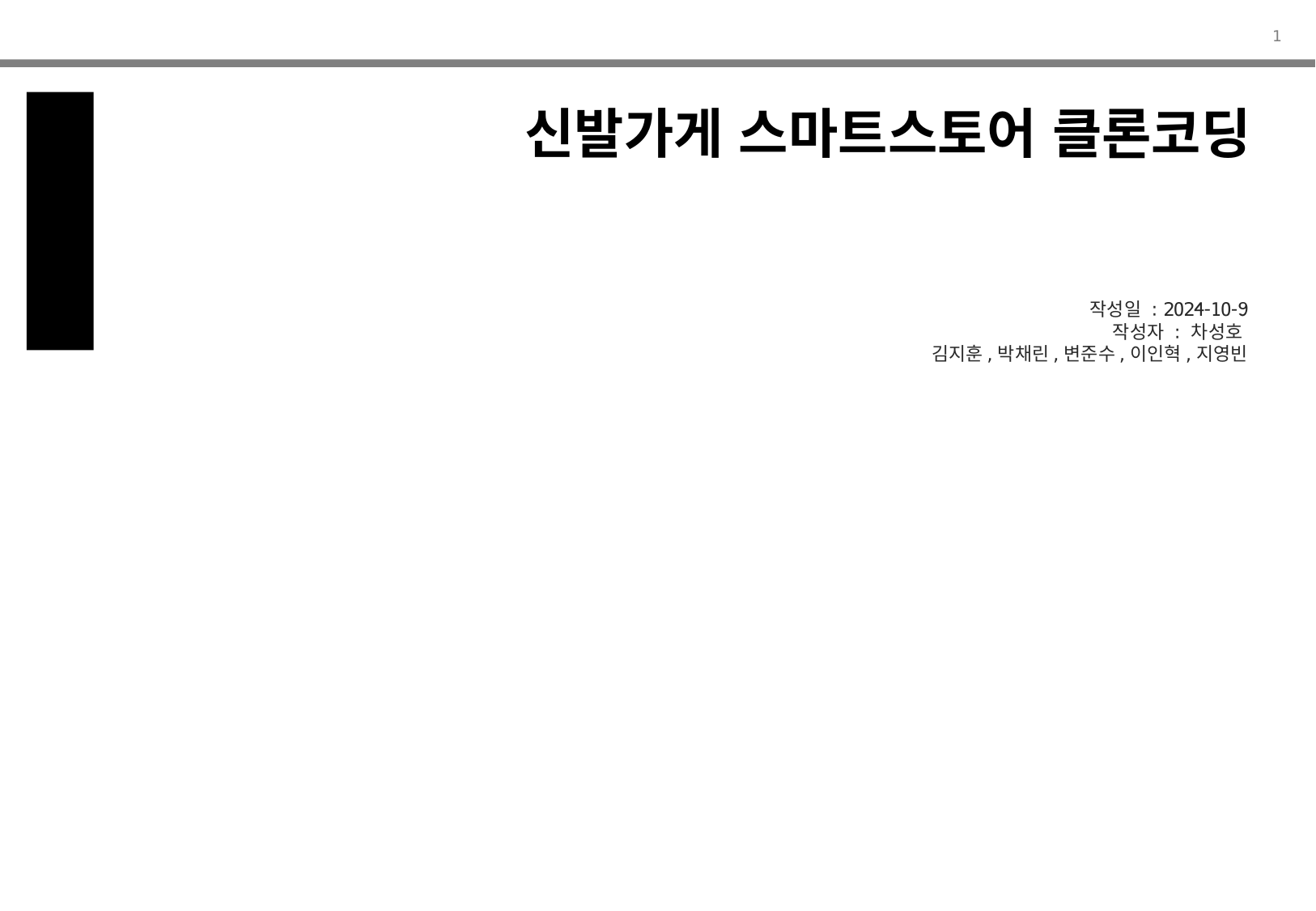

신발가게 스마트스토어 클론코딩
작성일 : 2024-10-9
작성자 : 차성호
김지훈,박채린,변준수,이인혁,지영빈